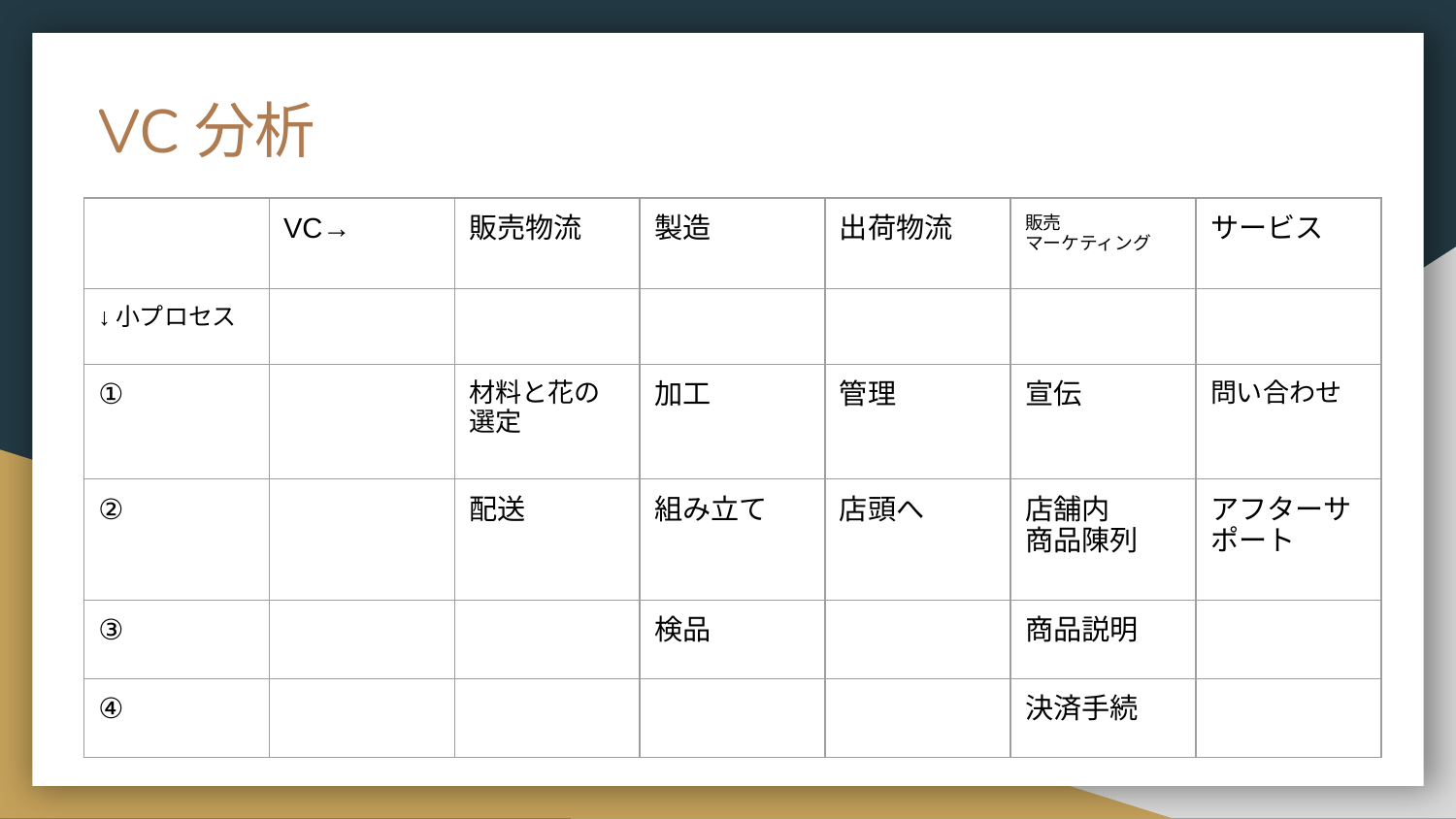

# VC分析
|  | VC→ | 販売物流 | 製造 | 出荷物流 | 販売 マーケティング | サービス |
| --- | --- | --- | --- | --- | --- | --- |
| ↓小プロセス |  |  |  |  |  |  |
| ① |  | 材料と花の選定 | 加工 | 管理 | 宣伝 | 問い合わせ |
| ② |  | 配送 | 組み立て | 店頭へ | 店舗内 商品陳列 | アフターサポート |
| ③ |  |  | 検品 |  | 商品説明 |  |
| ④ |  |  |  |  | 決済手続 |  |